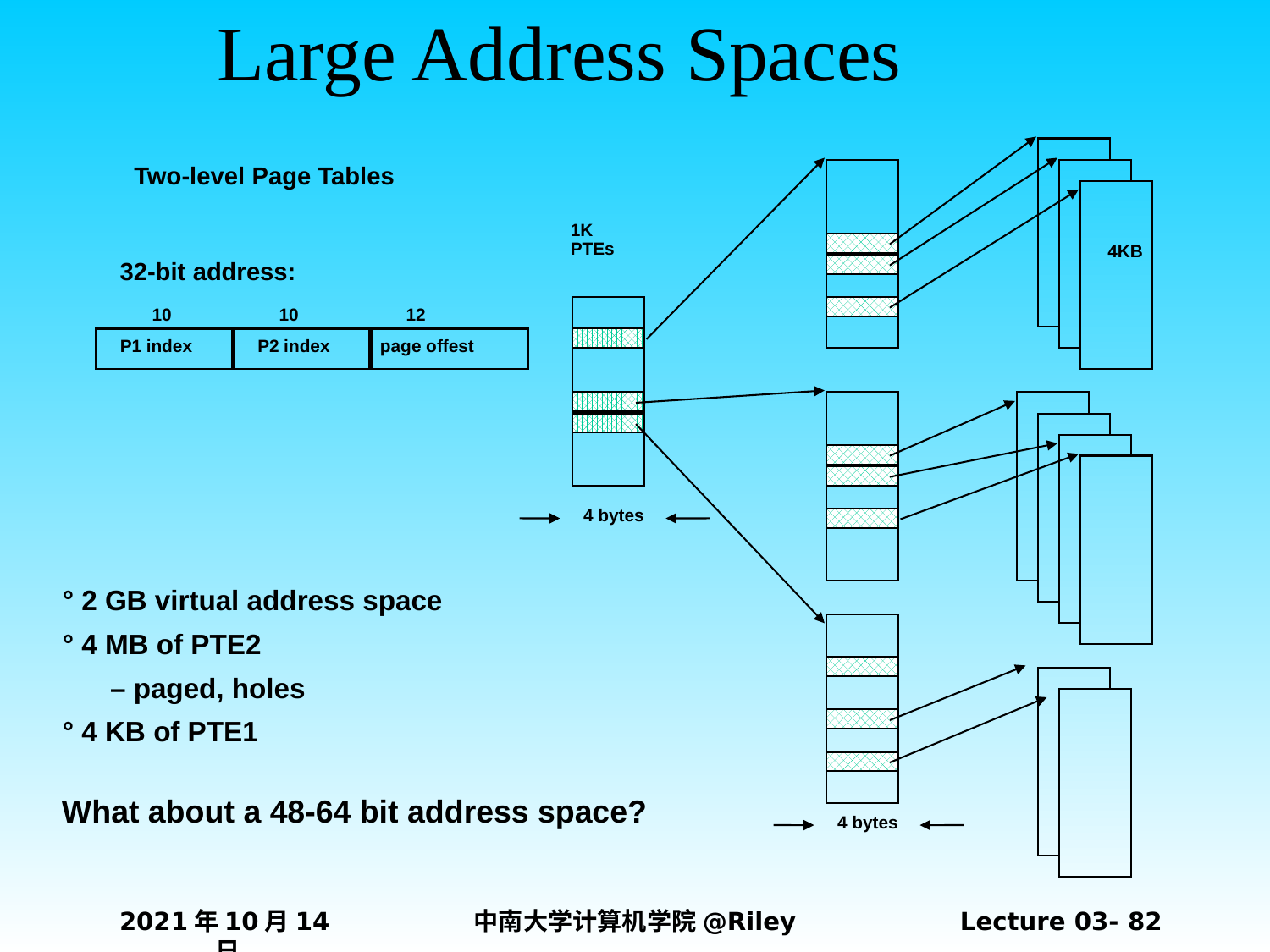

# Large Address Spaces

Two-level Page Tables

1K
PTEs

4KB

32-bit address:

10
10
12

P1 index
P2 index
page offest

4 bytes

° 2 GB virtual address space
° 4 MB of PTE2
	– paged, holes
° 4 KB of PTE1

What about a 48-64 bit address space?
4 bytes

2021年10月14日
中南大学计算机学院@Riley
Lecture 03- 82